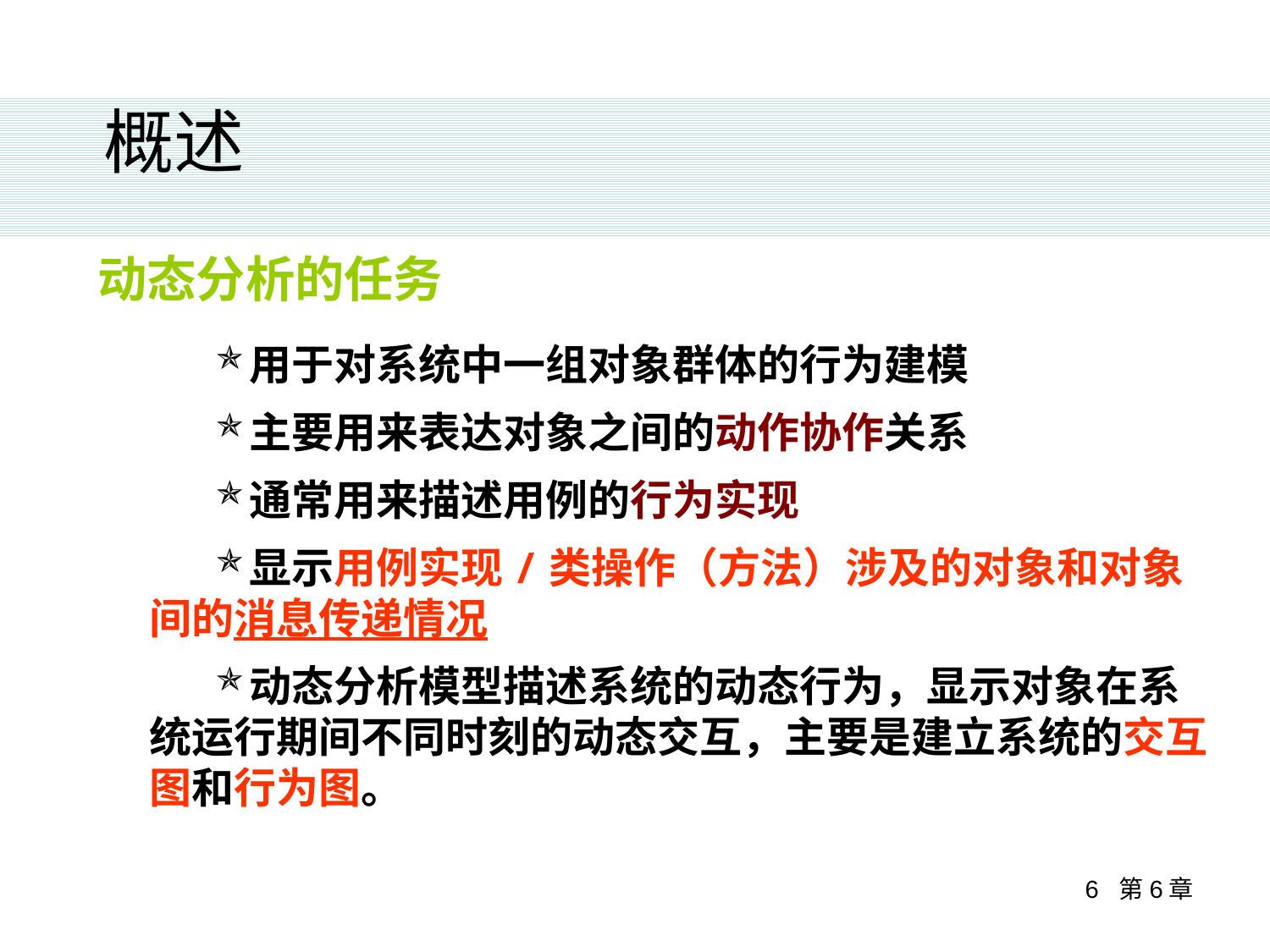

概述
动态分析的任务
用于对系统中一组对象群体的行为建模
主要用来表达对象之间的动作协作关系
通常用来描述用例的行为实现
显示用例实现/类操作（方法）涉及的对象和对象间的消息传递情况
动态分析模型描述系统的动态行为，显示对象在系统运行期间不同时刻的动态交互，主要是建立系统的交互图和行为图。
6  第6章